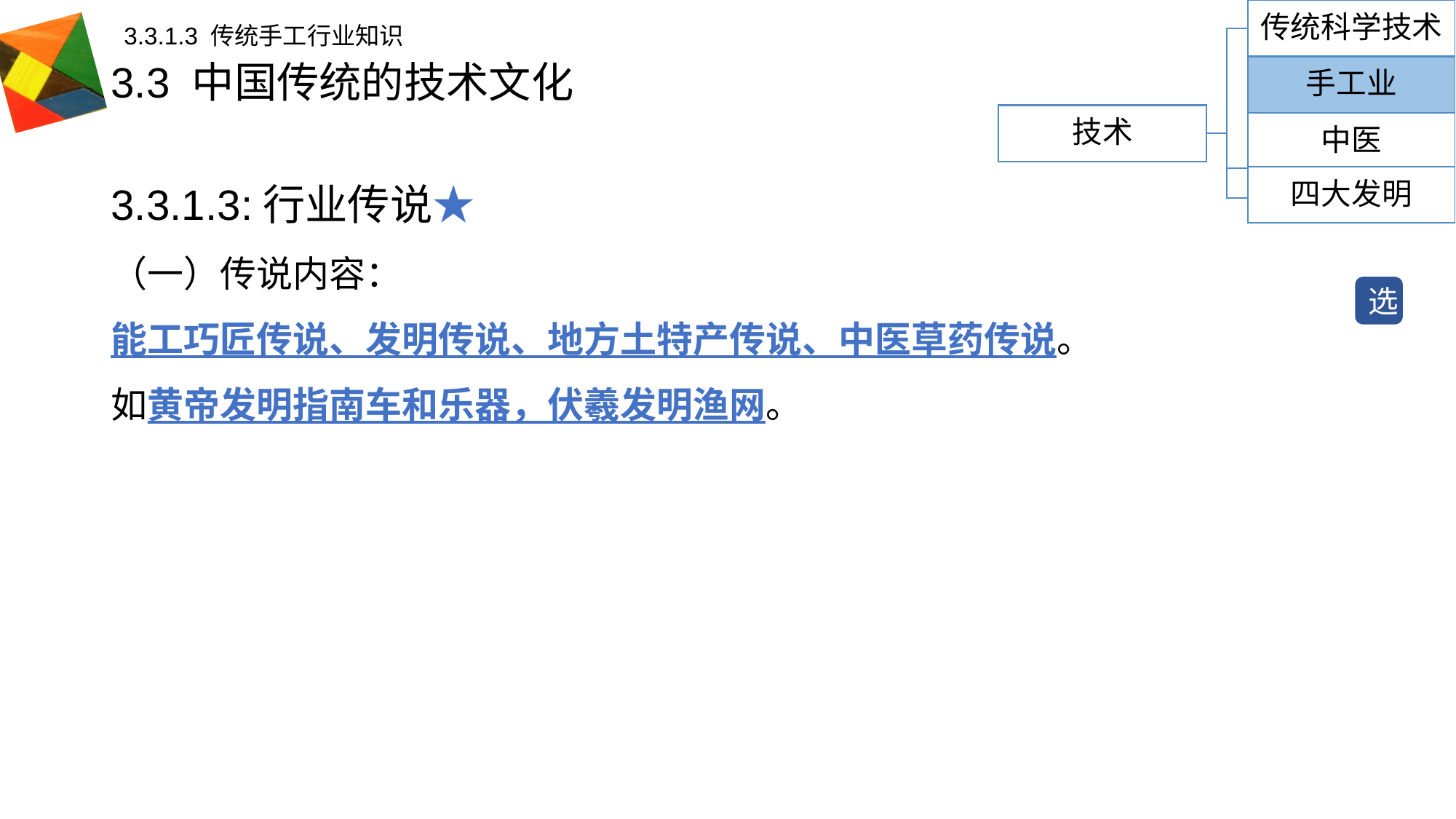

传统科学技术
3.3.1.3 传统手工行业知识

# 3.3 中国传统的技术文化
手工业
技术
中医

3.3.1.3:行业传说★
（一）传说内容：
能工巧匠传说、发明传说、地方土特产传说、中医草药传说。
如黄帝发明指南车和乐器，伏羲发明渔网。
四大发明
选
137